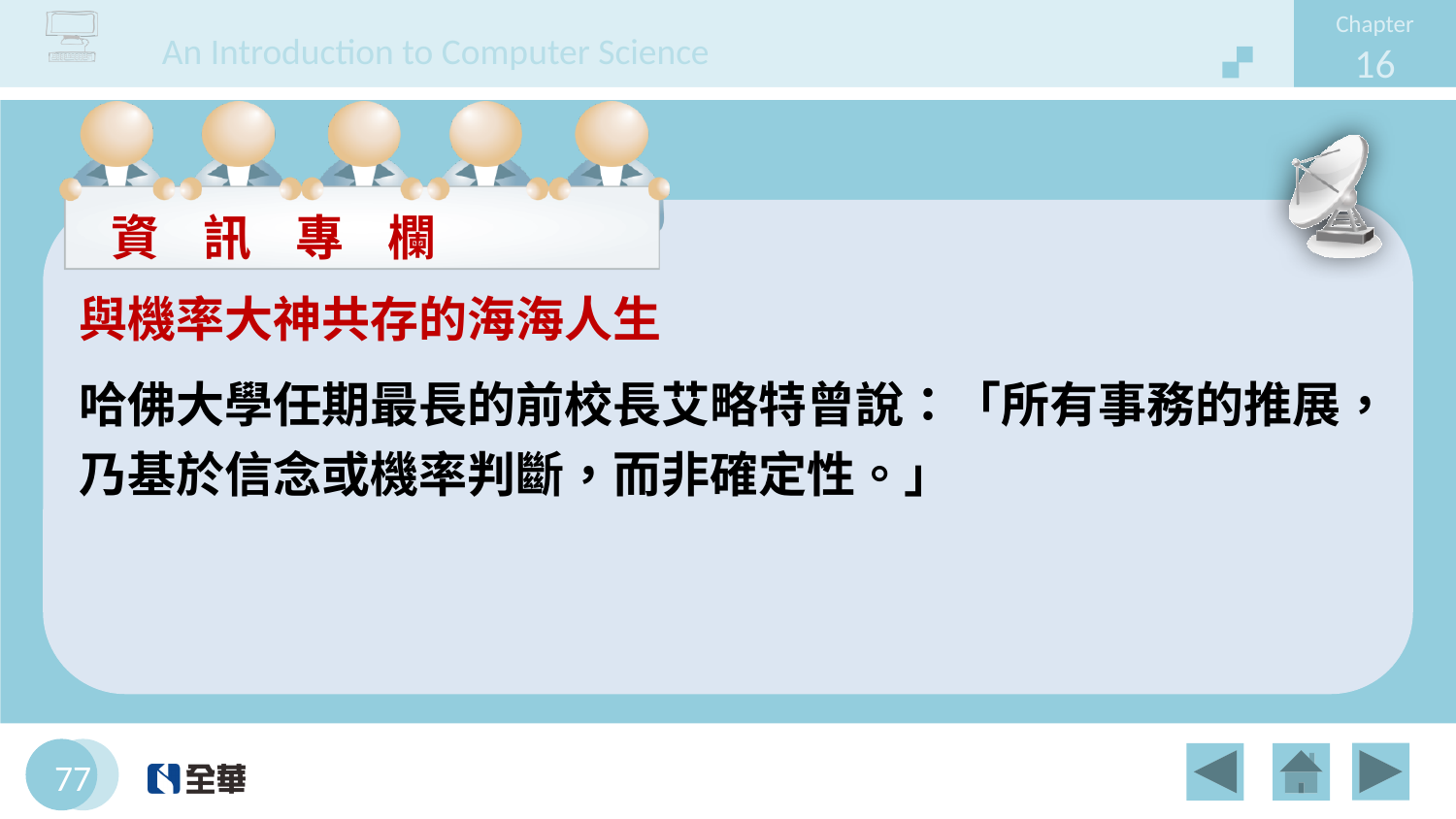

與機率大神共存的海海人生
哈佛大學任期最長的前校長艾略特曾說：「所有事務的推展，乃基於信念或機率判斷，而非確定性。」